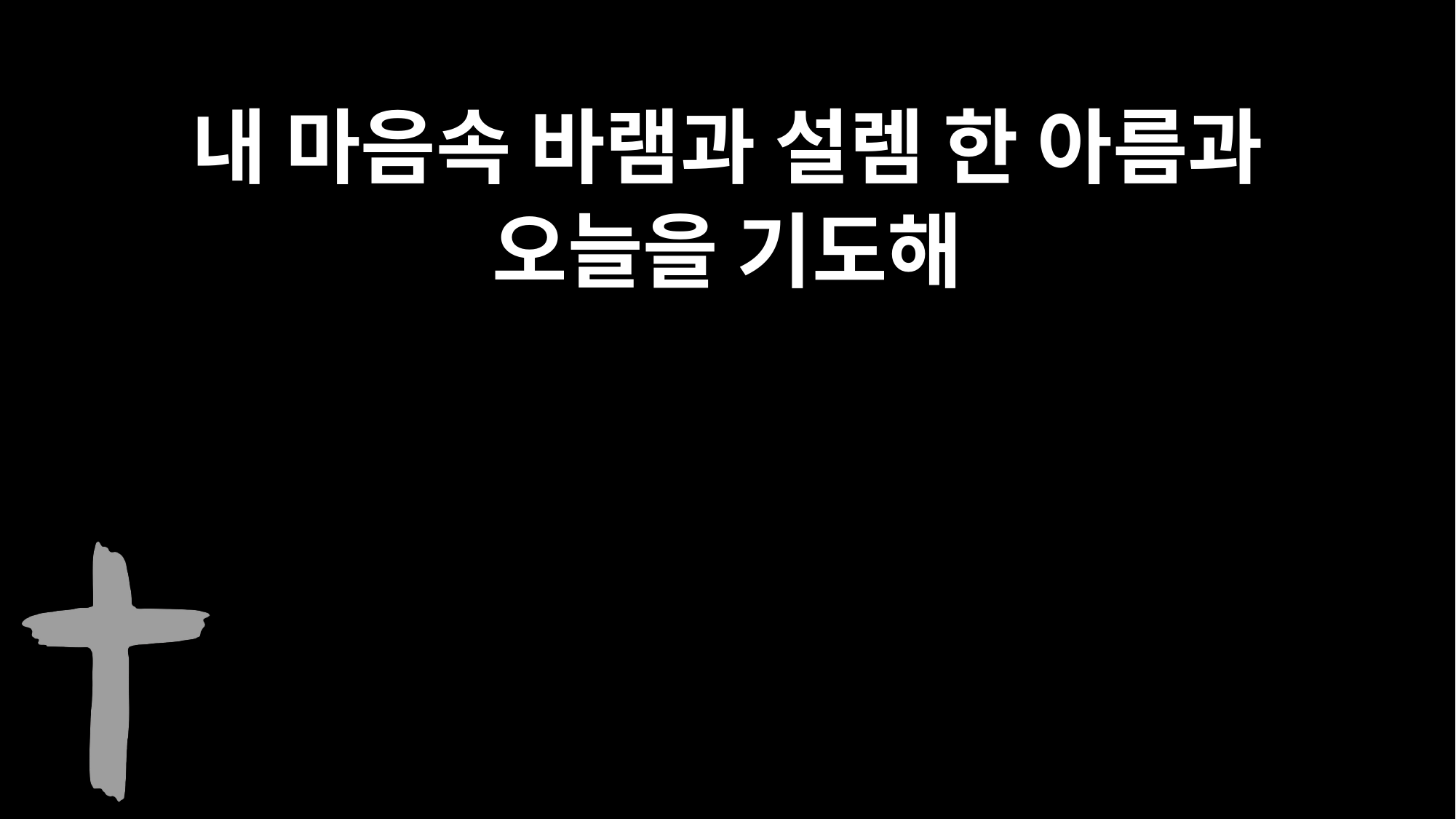

내 마음속 바램과 설렘 한 아름과
오늘을 기도해